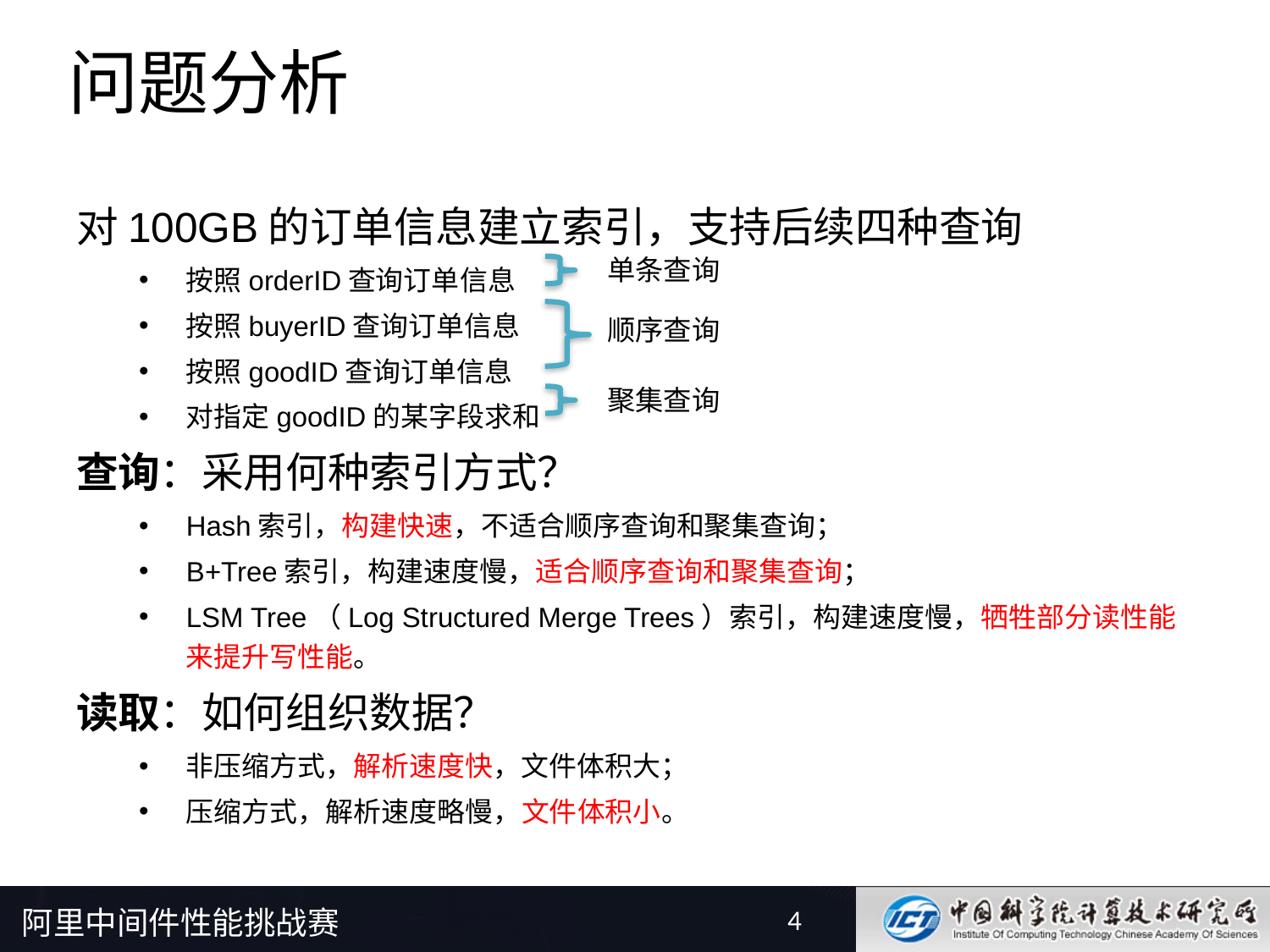

# 问题分析
对100GB的订单信息建立索引，支持后续四种查询
按照orderID查询订单信息
按照buyerID查询订单信息
按照goodID查询订单信息
对指定goodID的某字段求和
查询：采用何种索引方式？
Hash索引，构建快速，不适合顺序查询和聚集查询；
B+Tree索引，构建速度慢，适合顺序查询和聚集查询；
LSM Tree（Log Structured Merge Trees）索引，构建速度慢，牺牲部分读性能来提升写性能。
读取：如何组织数据？
非压缩方式，解析速度快，文件体积大；
压缩方式，解析速度略慢，文件体积小。
单条查询

顺序查询
聚集查询